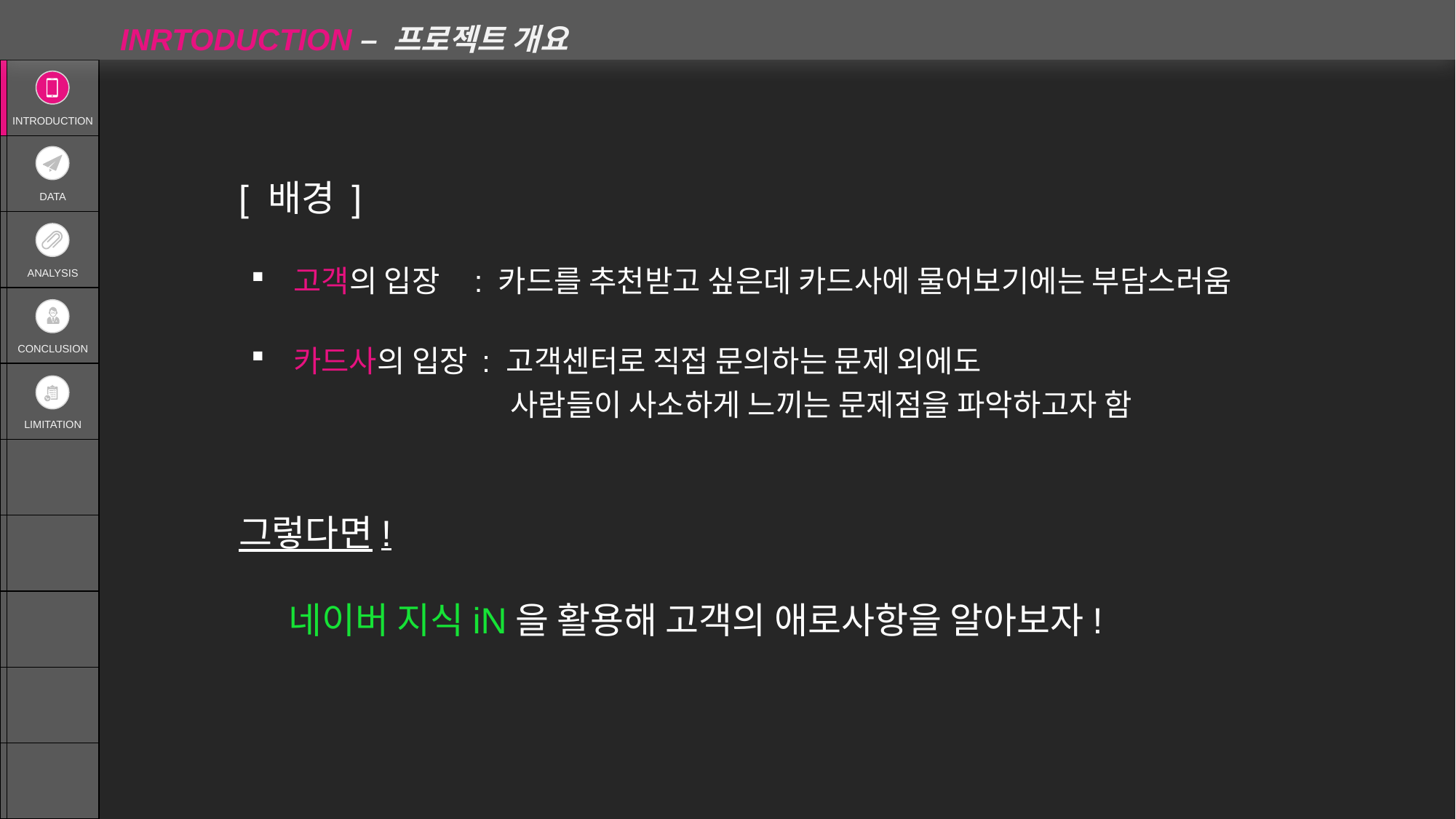

INRTODUCTION – 프로젝트 개요
|  | INTRODUCTION |
| --- | --- |
|  | DATA |
|  | ANALYSIS |
|  | CONCLUSION |
|  | LIMITATION |
|  |  |
|  |  |
|  |  |
|  |  |
|  |  |

[ 배경 ]

고객의 입장    : 카드를 추천받고 싶은데 카드사에 물어보기에는 부담스러움

카드사의 입장 : 고객센터로 직접 문의하는 문제 외에도
		     사람들이 사소하게 느끼는 문제점을 파악하고자 함

그렇다면!

     네이버 지식iN을 활용해 고객의 애로사항을 알아보자!